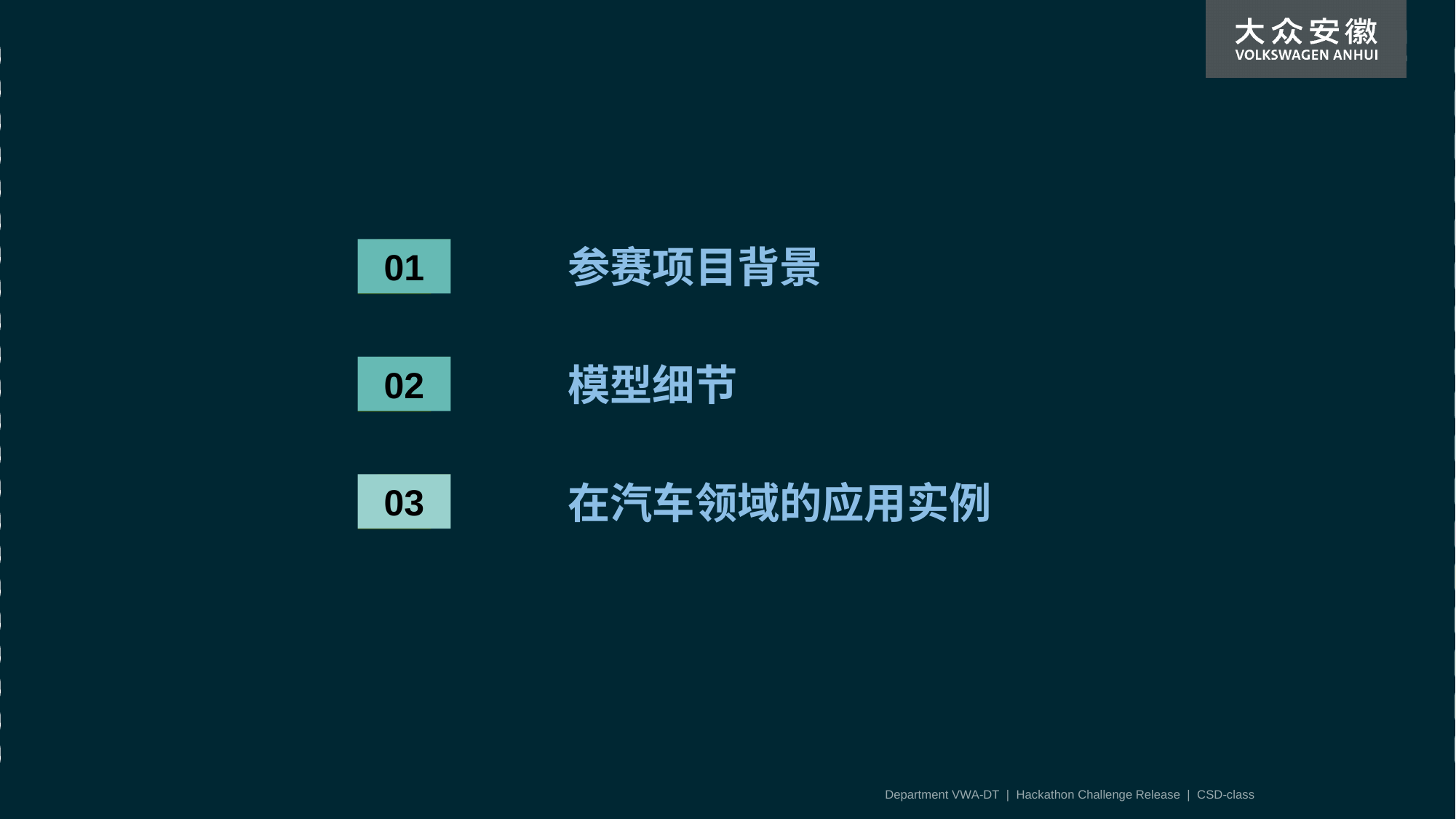

参赛项目背景

01
模型细节

02
在汽车领域的应用实例

03

2
Department VWA-DT  |  Hackathon Challenge Release  |  CSD-class